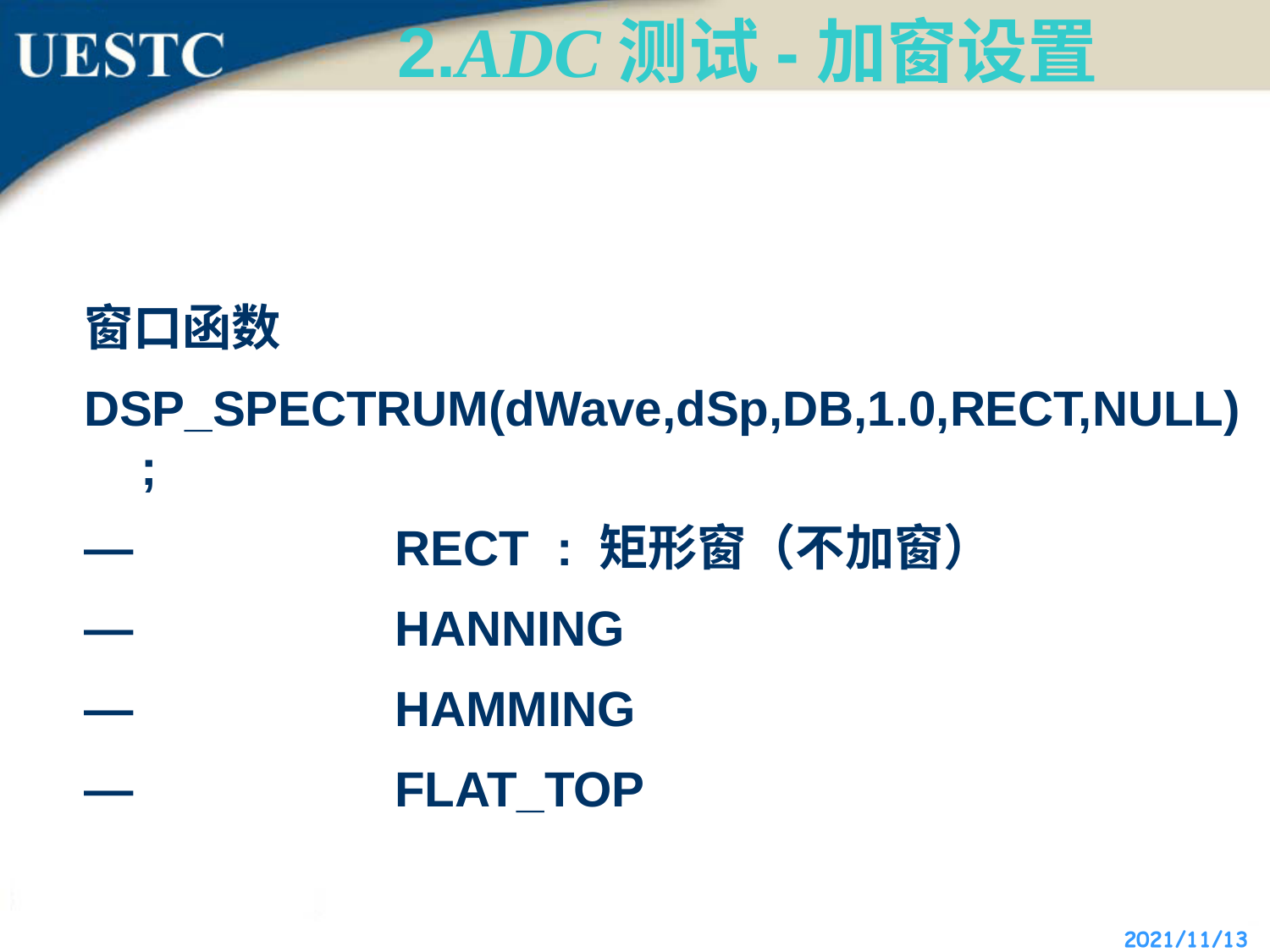

2.ADC测试-加窗设置
窗口函数
DSP_SPECTRUM(dWave,dSp,DB,1.0,RECT,NULL);
—			RECT  : 矩形窗（不加窗）
—			HANNING
—			HAMMING
—			FLAT_TOP
2021/11/13